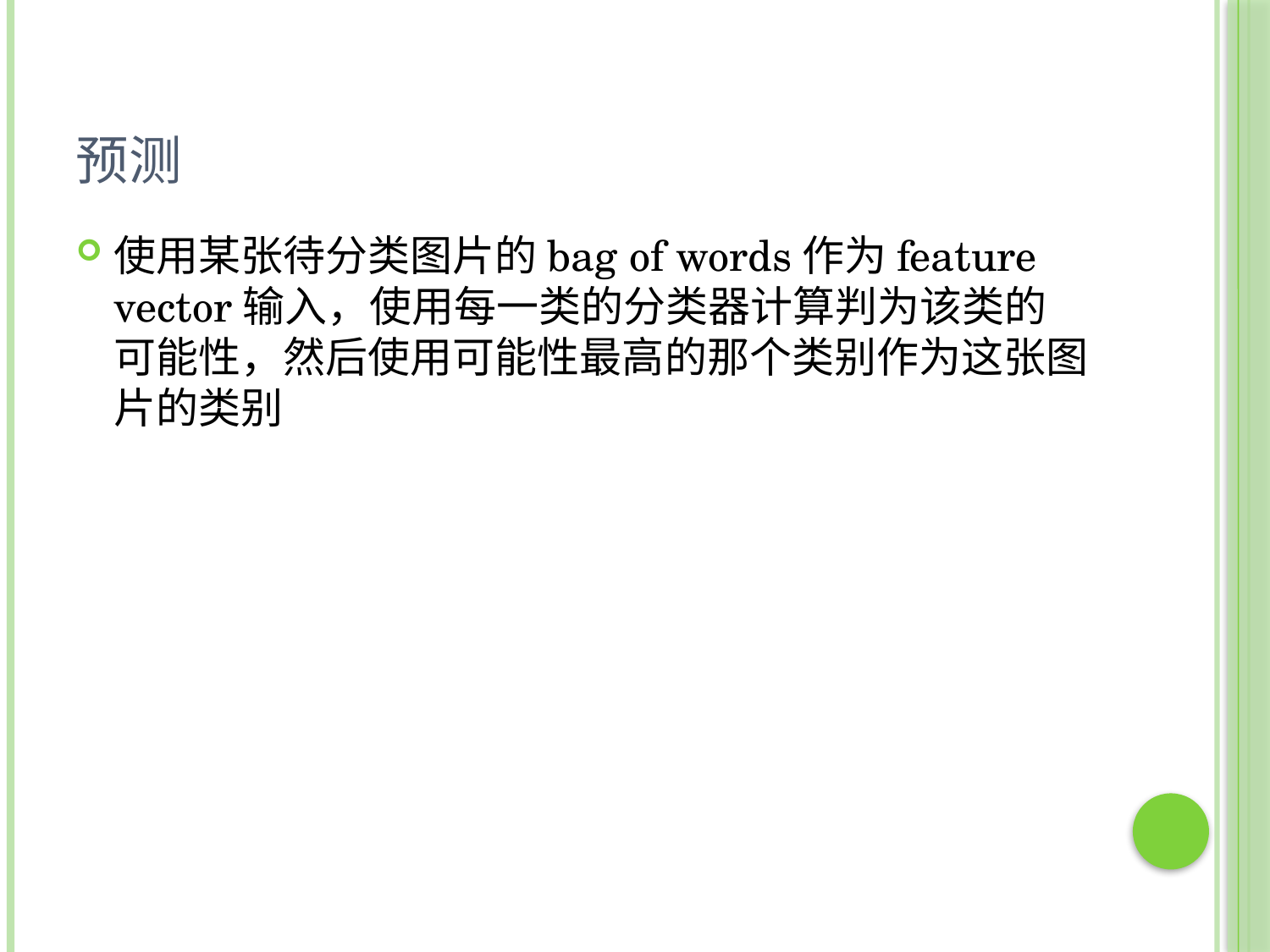

# 预测
使用某张待分类图片的bag of words作为feature vector输入，使用每一类的分类器计算判为该类的可能性，然后使用可能性最高的那个类别作为这张图片的类别